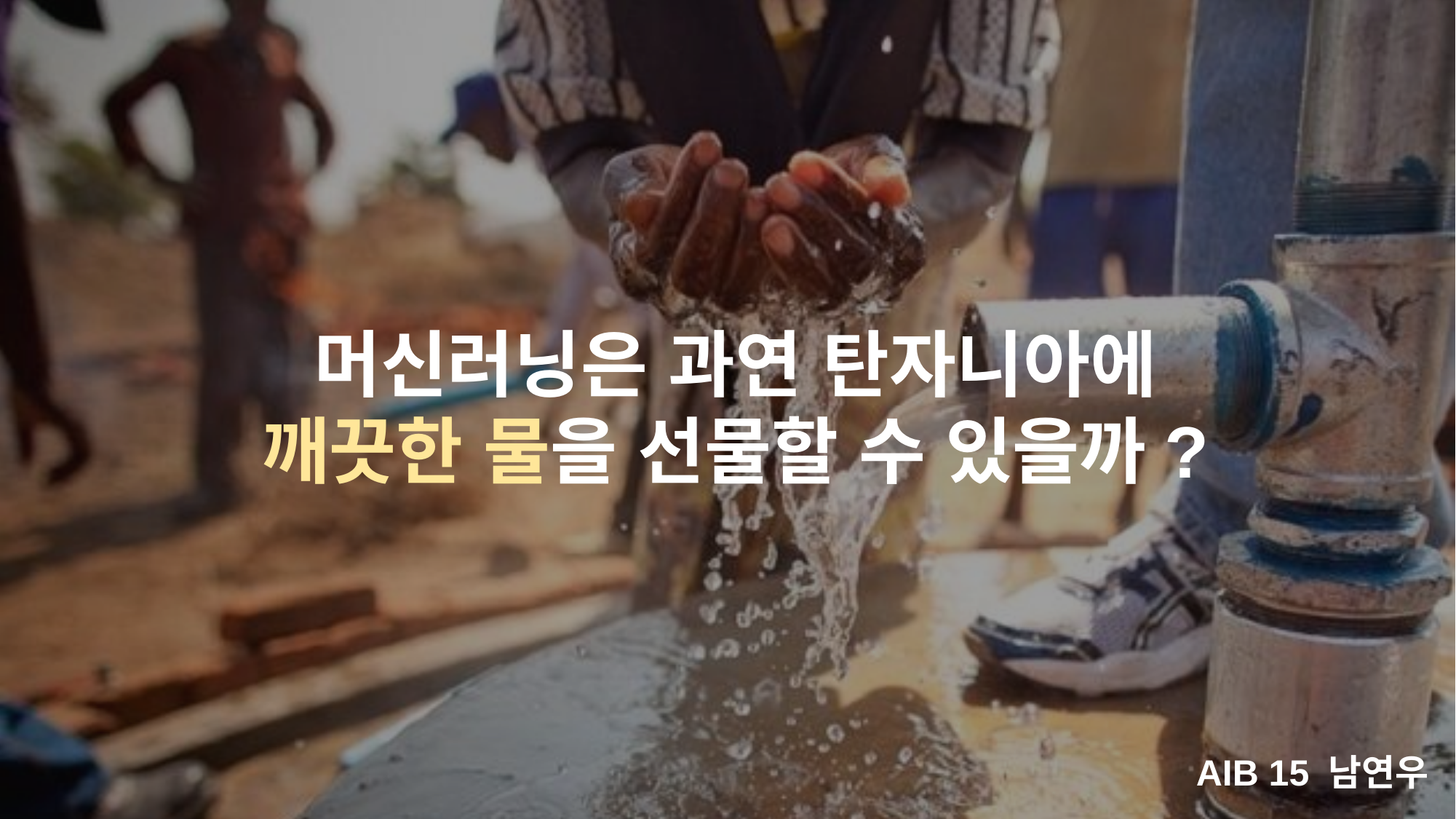

머신러닝은 과연 탄자니아에
깨끗한 물을 선물할 수 있을까?
AIB 15 남연우